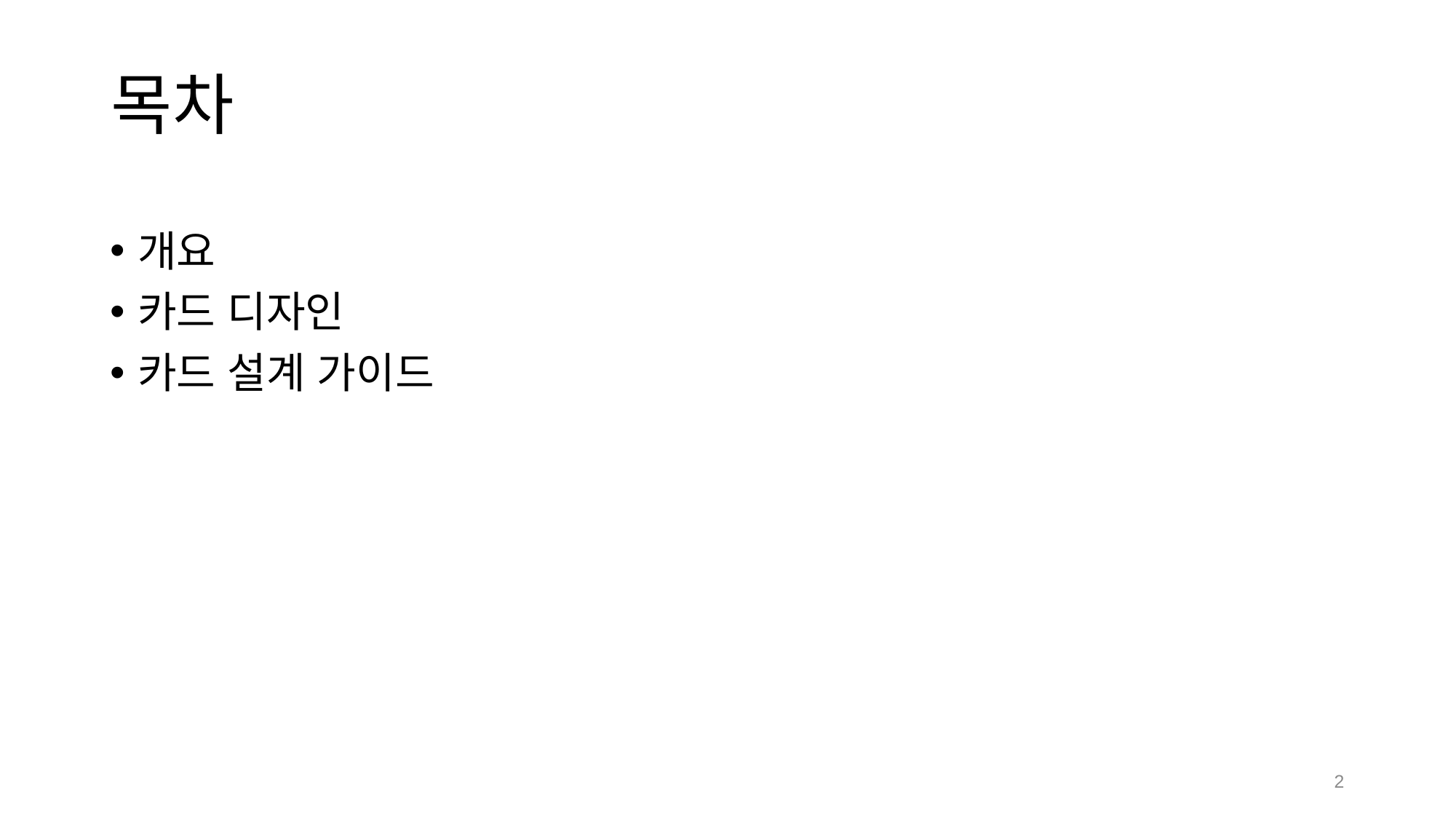

# 목차
개요
카드 디자인
카드 설계 가이드
2